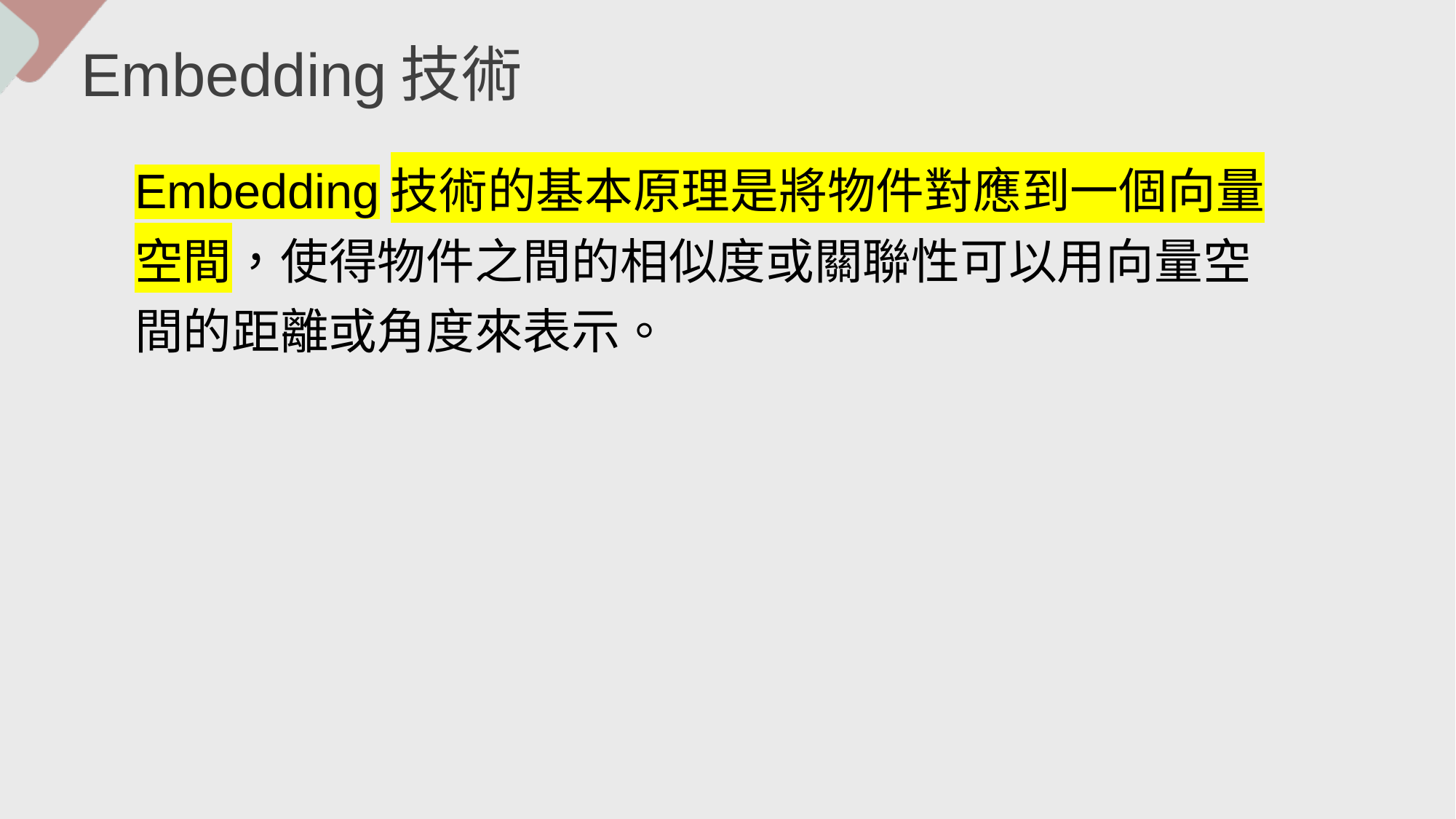

Embedding技術
Embedding技術的基本原理是將物件對應到一個向量空間，使得物件之間的相似度或關聯性可以用向量空間的距離或角度來表示。